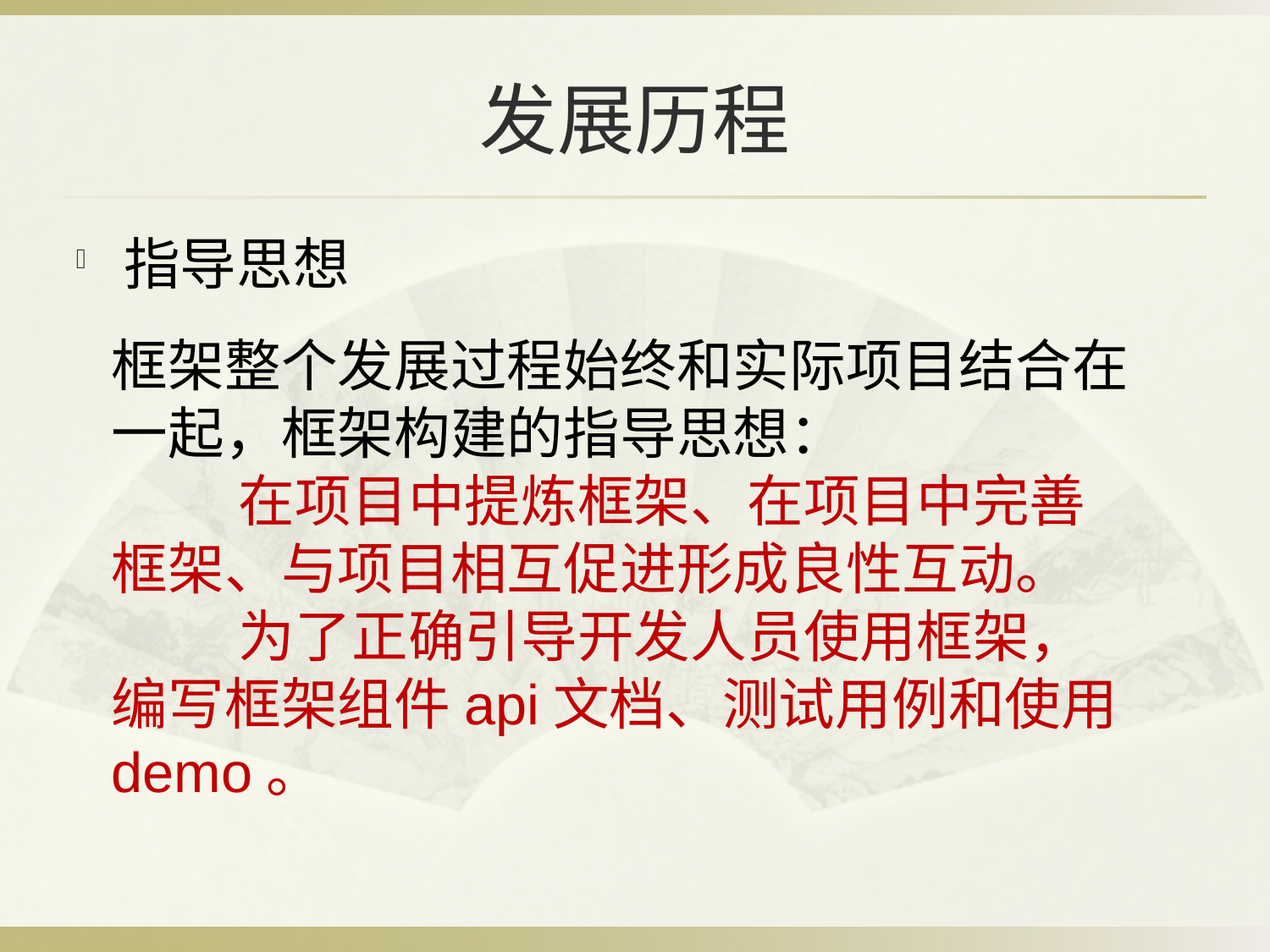

# 发展历程
指导思想
框架整个发展过程始终和实际项目结合在一起，框架构建的指导思想：
	在项目中提炼框架、在项目中完善框架、与项目相互促进形成良性互动。
	为了正确引导开发人员使用框架，编写框架组件api文档、测试用例和使用demo。